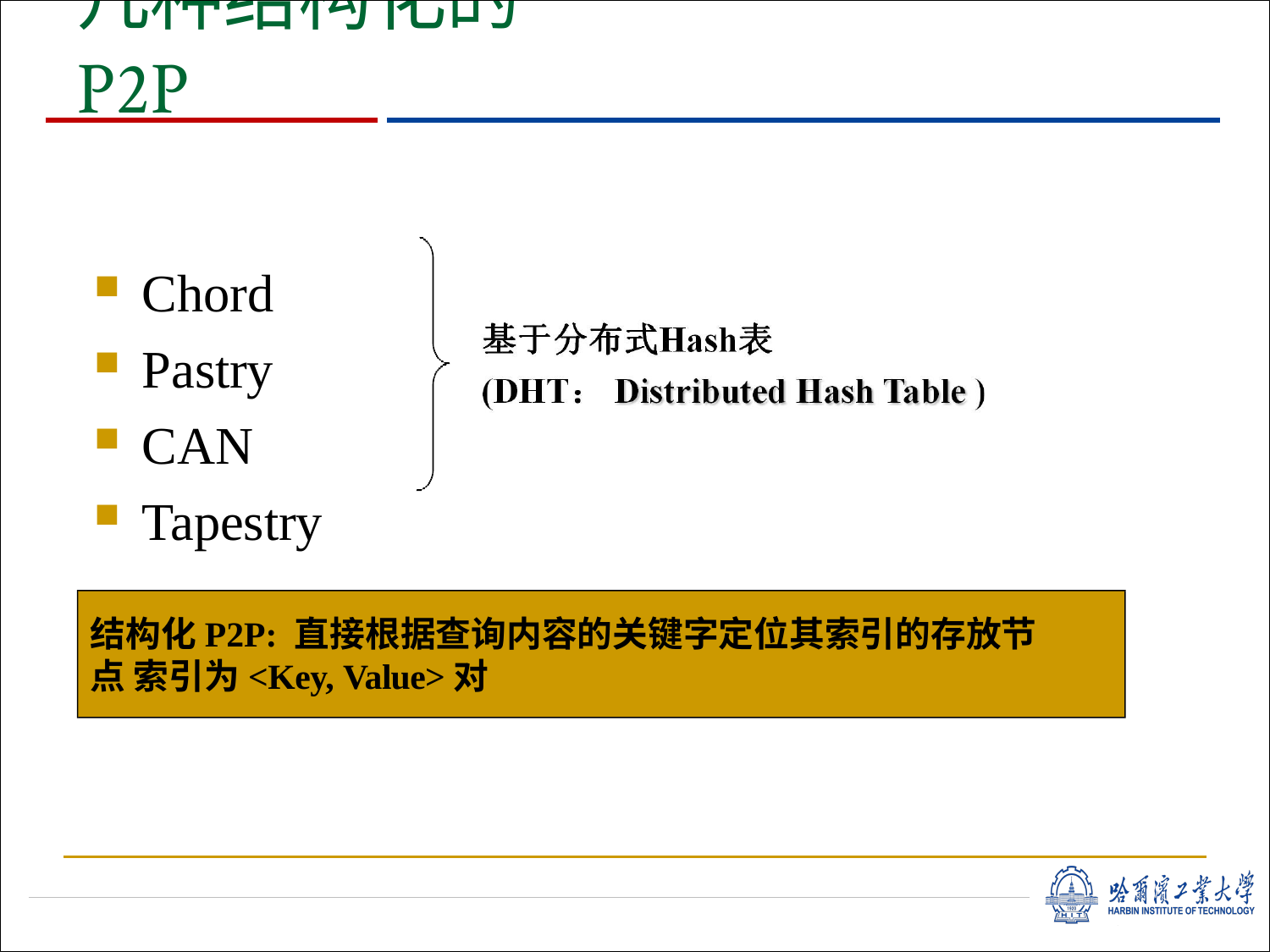

29

# 几种结构化的P2P

Chord
Pastry
CAN
Tapestry

结构化P2P: 直接根据查询内容的关键字定位其索引的存放节点 索引为<Key, Value>对